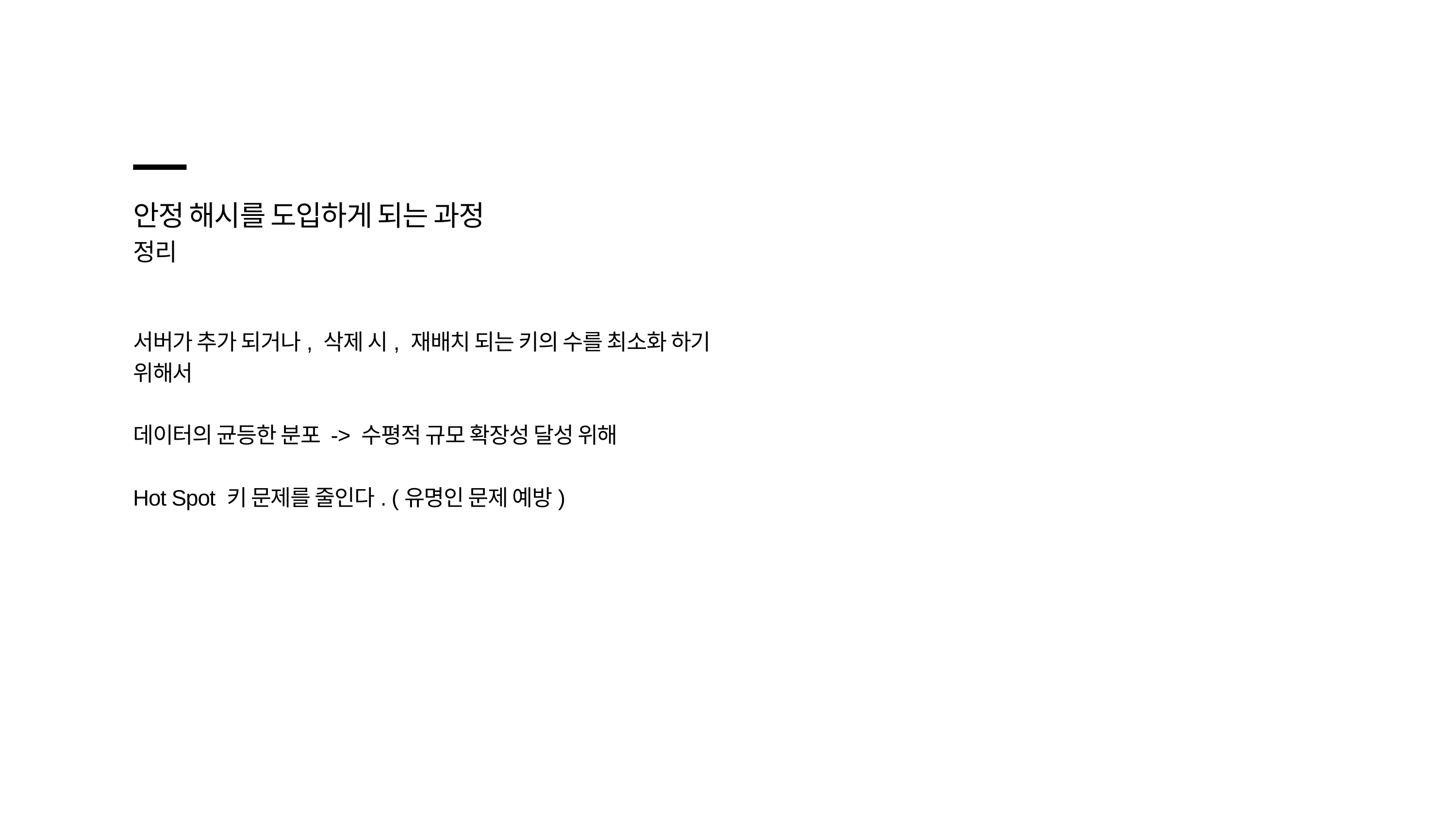

안정 해시를 도입하게 되는 과정
정리
서버가 추가 되거나, 삭제 시, 재배치 되는 키의 수를 최소화 하기 위해서

데이터의 균등한 분포 -> 수평적 규모 확장성 달성 위해

Hot Spot 키 문제를 줄인다. (유명인 문제 예방)